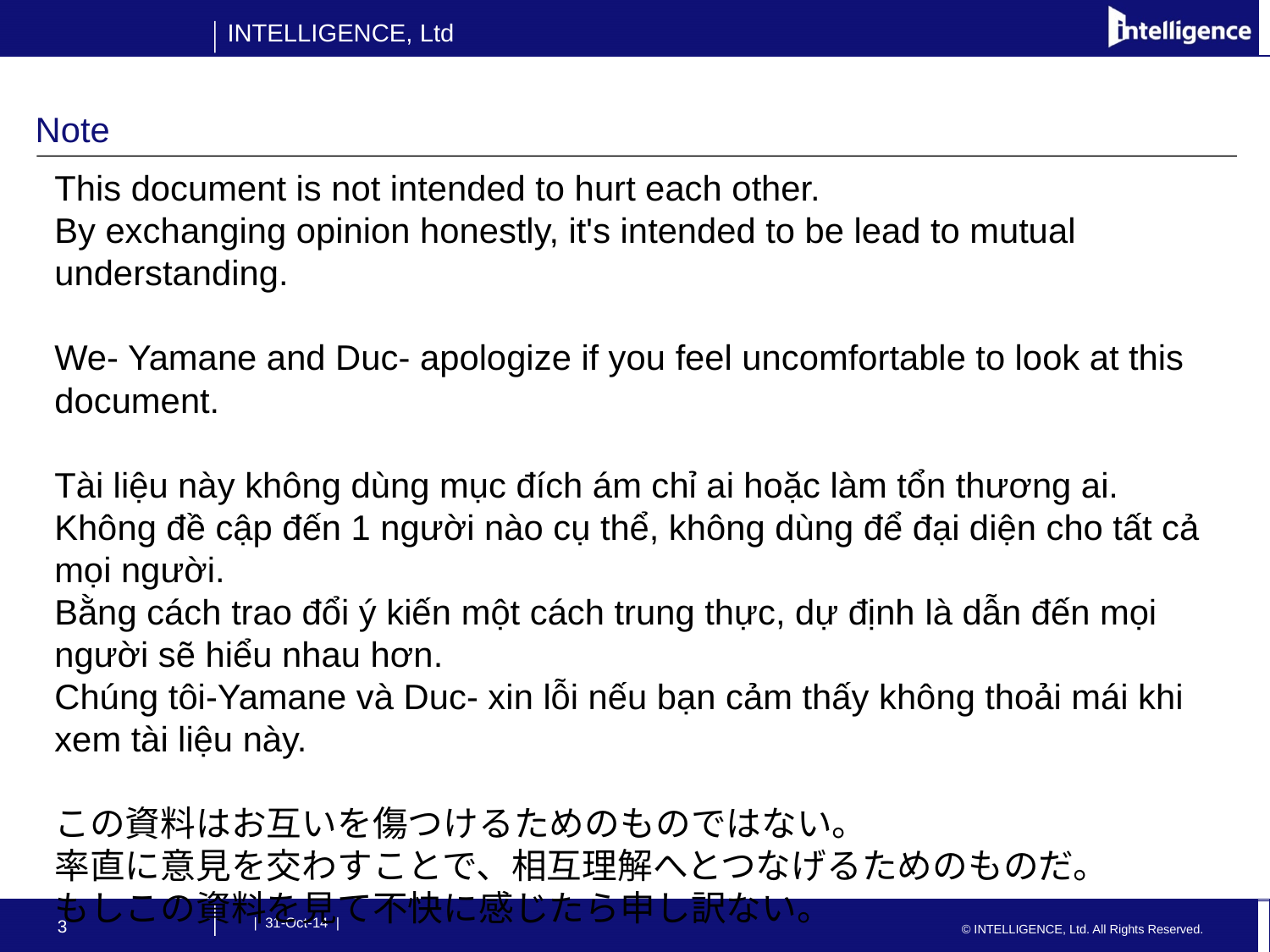

# Note
This document is not intended to hurt each other.
By exchanging opinion honestly, it's intended to be lead to mutual understanding.

We- Yamane and Duc- apologize if you feel uncomfortable to look at this document.

Tài liệu này không dùng mục đích ám chỉ ai hoặc làm tổn thương ai.
Không đề cập đến 1 người nào cụ thể, không dùng để đại diện cho tất cả mọi người.
Bằng cách trao đổi ý kiến ​​một cách trung thực, dự định là dẫn đến mọi người sẽ hiểu nhau hơn.
Chúng tôi-Yamane và Duc- xin lỗi nếu bạn cảm thấy không thoải mái khi xem tài liệu này.

この資料はお互いを傷つけるためのものではない。
率直に意見を交わすことで、相互理解へとつなげるためのものだ。
もしこの資料を見て不快に感じたら申し訳ない。
3
  |  31-Oct-14  |